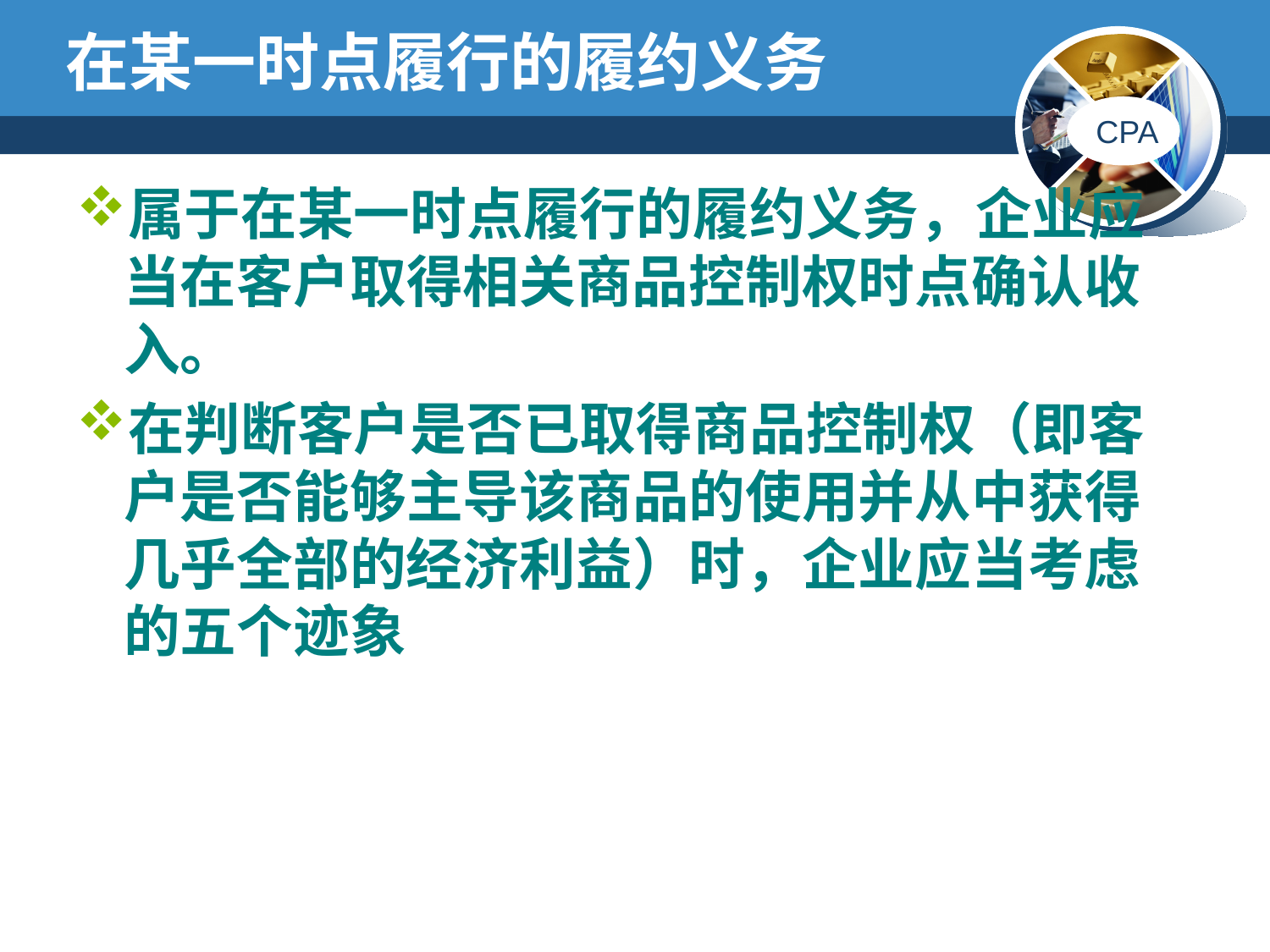

# 在某一时点履行的履约义务
属于在某一时点履行的履约义务，企业应当在客户取得相关商品控制权时点确认收入。
在判断客户是否已取得商品控制权（即客户是否能够主导该商品的使用并从中获得几乎全部的经济利益）时，企业应当考虑的五个迹象